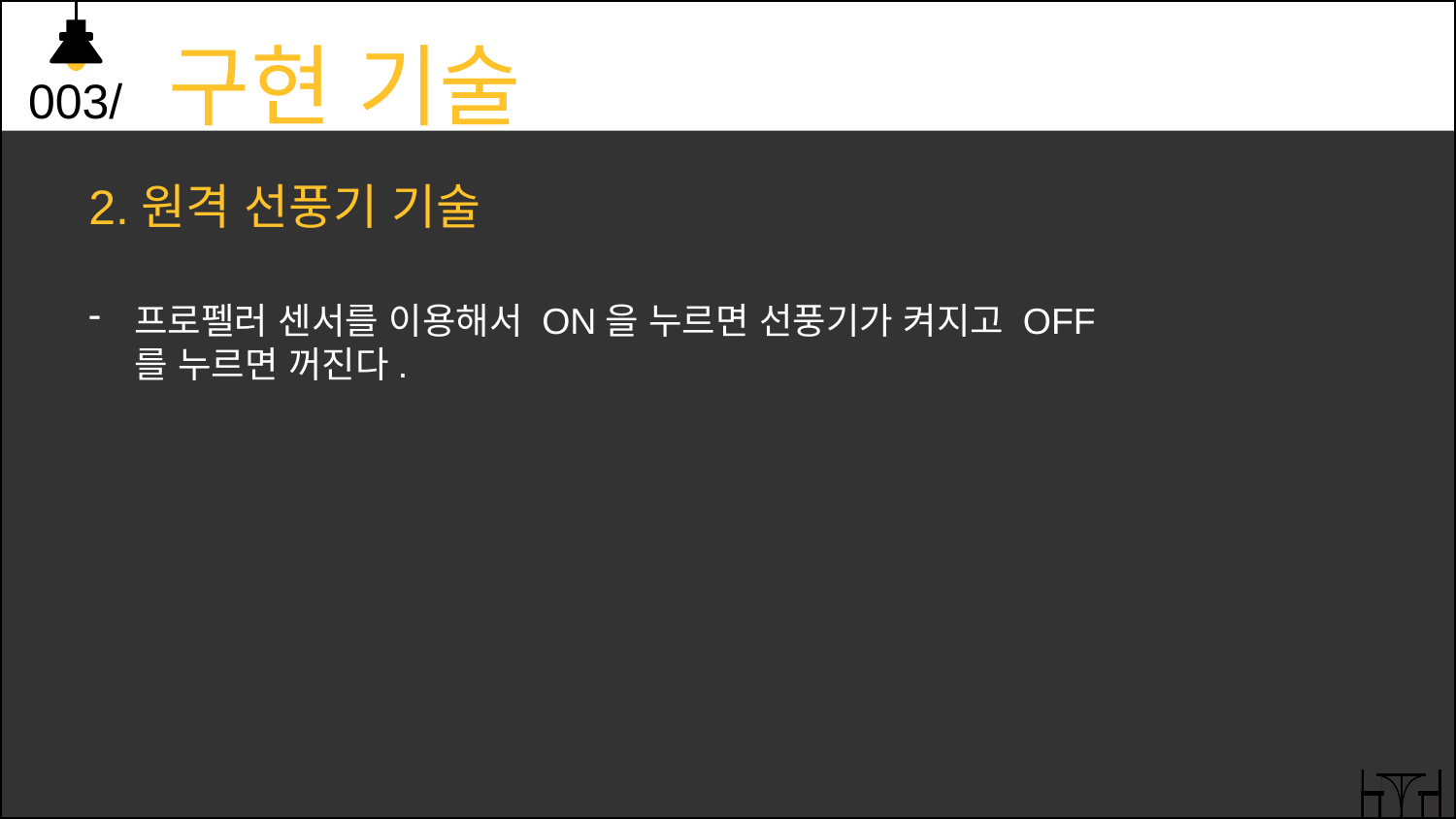

003/ 구현 기술
2.원격 선풍기 기술
프로펠러 센서를 이용해서 ON을 누르면 선풍기가 켜지고 OFF를 누르면 꺼진다.